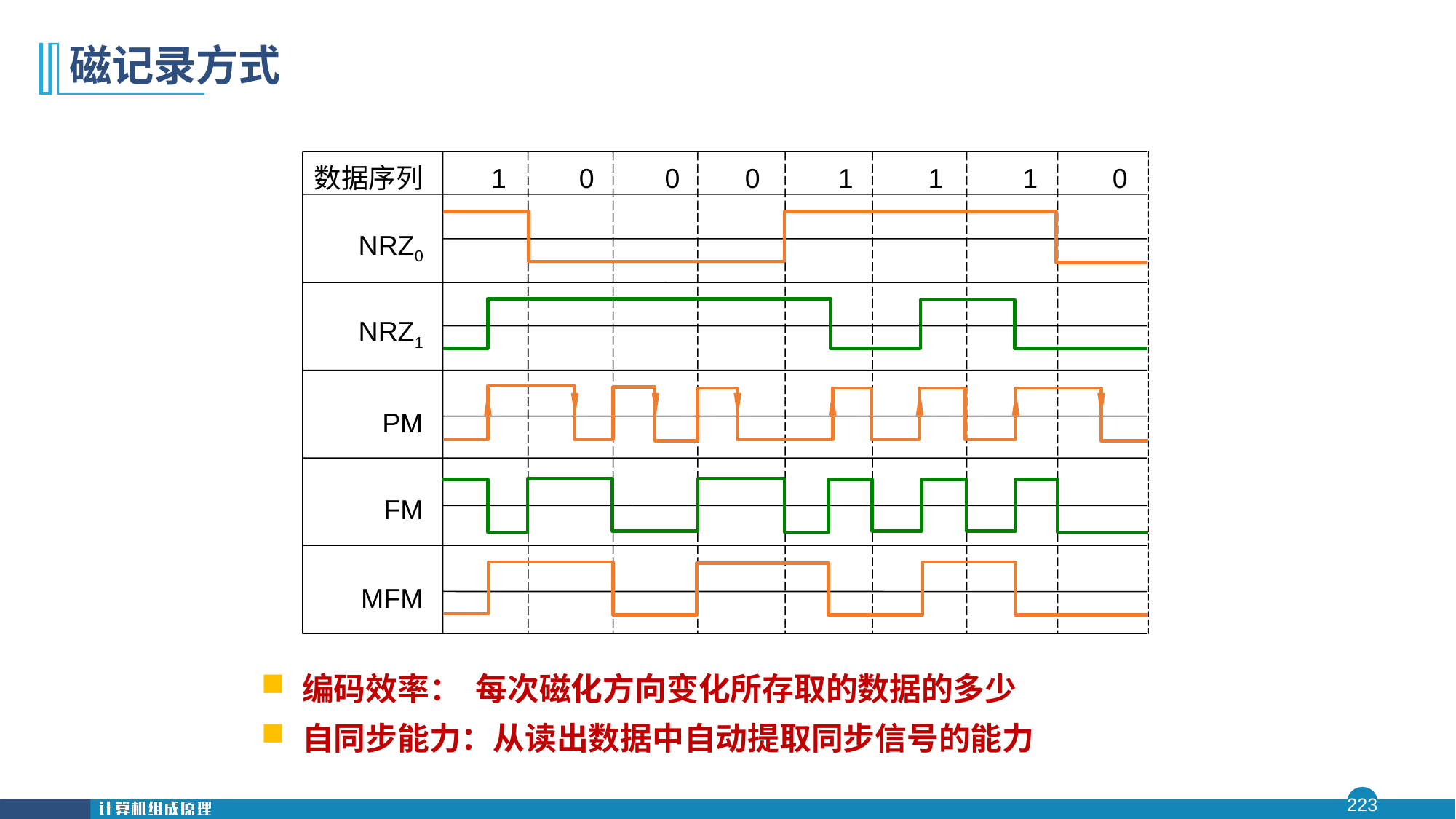

# 磁记录方式

1
0
0
0
1
1
1
0
数据序列

NRZ0

NRZ1

PM

FM

MFM

编码效率：  每次磁化方向变化所存取的数据的多少
自同步能力：从读出数据中自动提取同步信号的能力